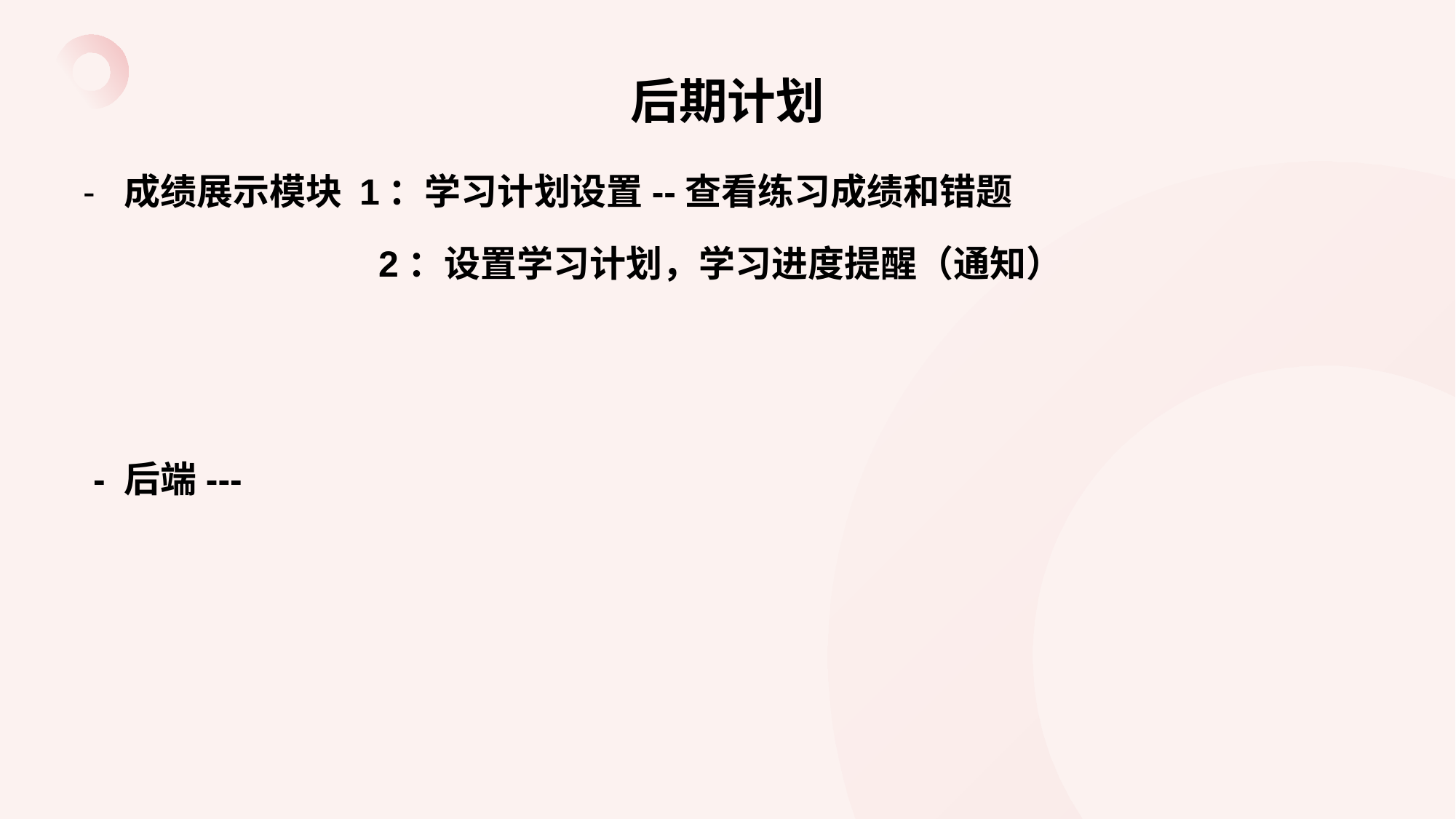

# 后期计划
-  成绩展示模块 1：学习计划设置--查看练习成绩和错题
                             2：设置学习计划，学习进度提醒（通知）

 - 后端---